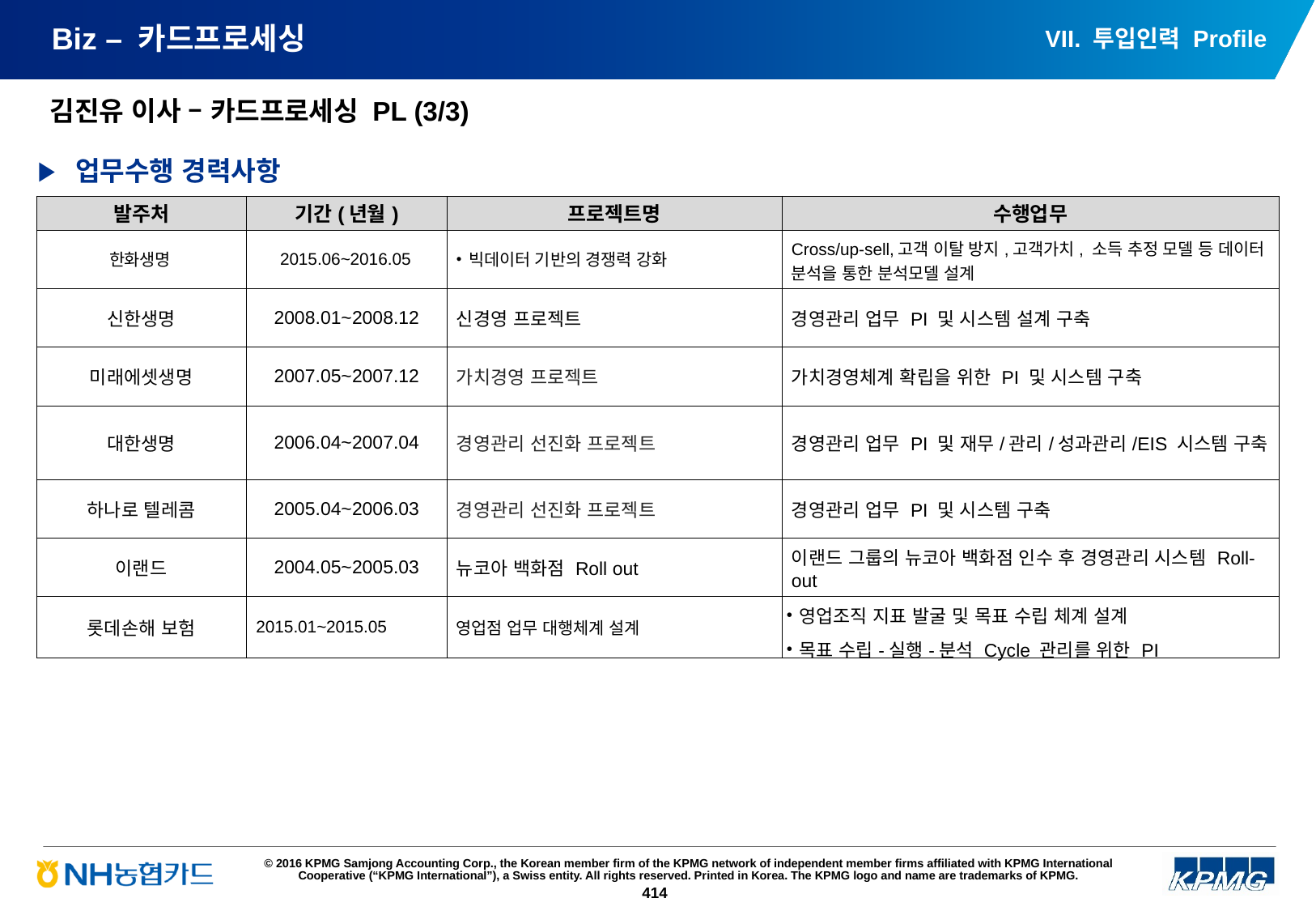

VII. 투입인력 Profile
# Biz – 카드프로세싱
김진유 이사 – 카드프로세싱 PL (3/3)
업무수행 경력사항
| 발주처 | 기간(년월) | 프로젝트명 | 수행업무 |
| --- | --- | --- | --- |
| 한화생명 | 2015.06~2016.05 | 빅데이터 기반의 경쟁력 강화 | Cross/up-sell,고객 이탈 방지,고객가치, 소득 추정 모델 등 데이터 분석을 통한 분석모델 설계 |
| 신한생명 | 2008.01~2008.12 | 신경영 프로젝트 | 경영관리 업무 PI 및 시스템 설계 구축 |
| 미래에셋생명 | 2007.05~2007.12 | 가치경영 프로젝트 | 가치경영체계 확립을 위한 PI 및 시스템 구축 |
| 대한생명 | 2006.04~2007.04 | 경영관리 선진화 프로젝트 | 경영관리 업무 PI 및 재무/관리/성과관리/EIS 시스템 구축 |
| 하나로 텔레콤 | 2005.04~2006.03 | 경영관리 선진화 프로젝트 | 경영관리 업무 PI 및 시스템 구축 |
| 이랜드 | 2004.05~2005.03 | 뉴코아 백화점 Roll out | 이랜드 그룹의 뉴코아 백화점 인수 후 경영관리 시스템 Roll-out |
| 롯데손해 보험 | 2015.01~2015.05 | 영업점 업무 대행체계 설계 | 영업조직 지표 발굴 및 목표 수립 체계 설계 목표 수립-실행-분석 Cycle 관리를 위한 PI |